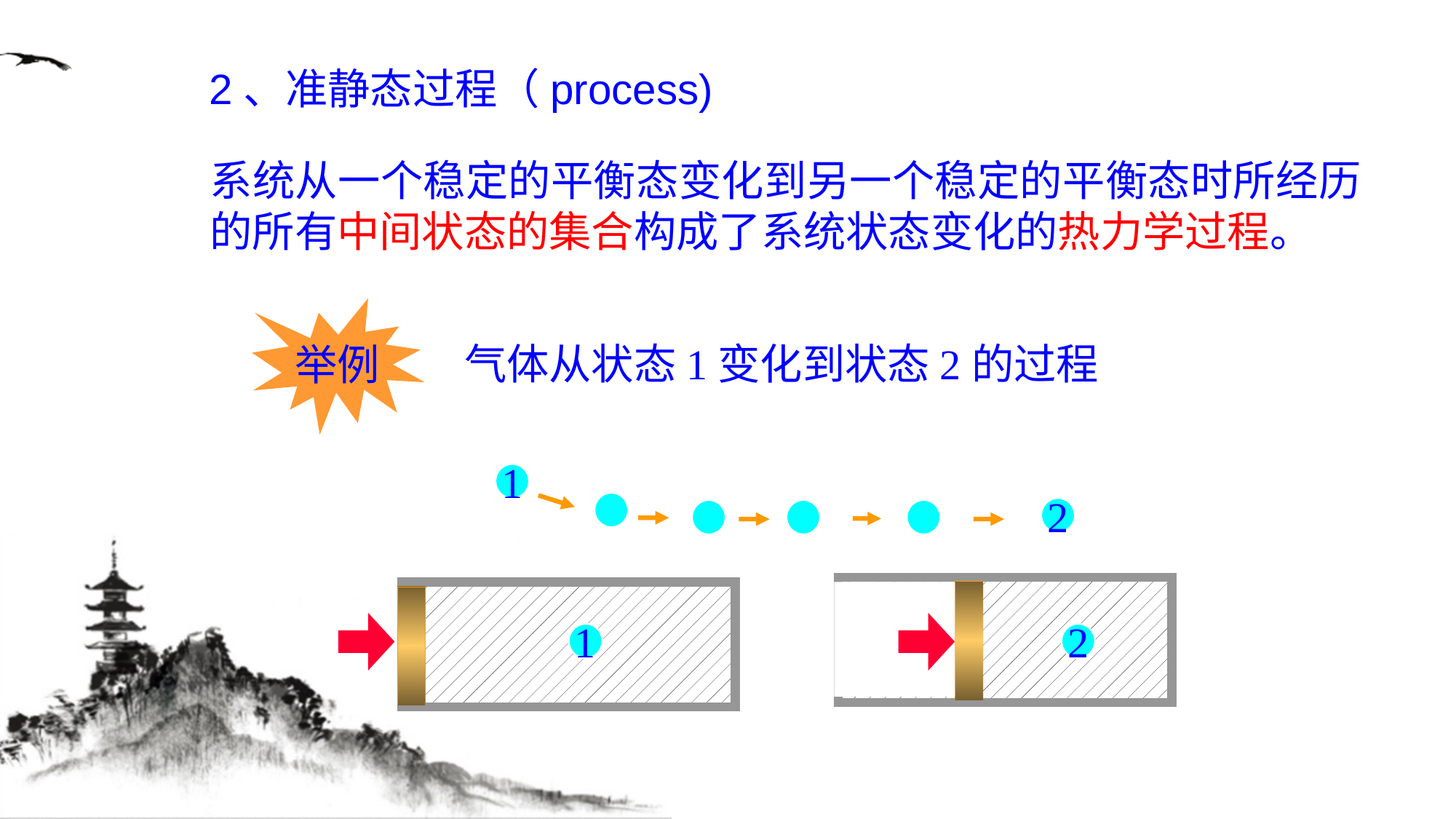

2、准静态过程（process)
系统从一个稳定的平衡态变化到另一个稳定的平衡态时所经历的所有中间状态的集合构成了系统状态变化的热力学过程。

举例
气体从状态1变化到状态2的过程
1

2

1
2